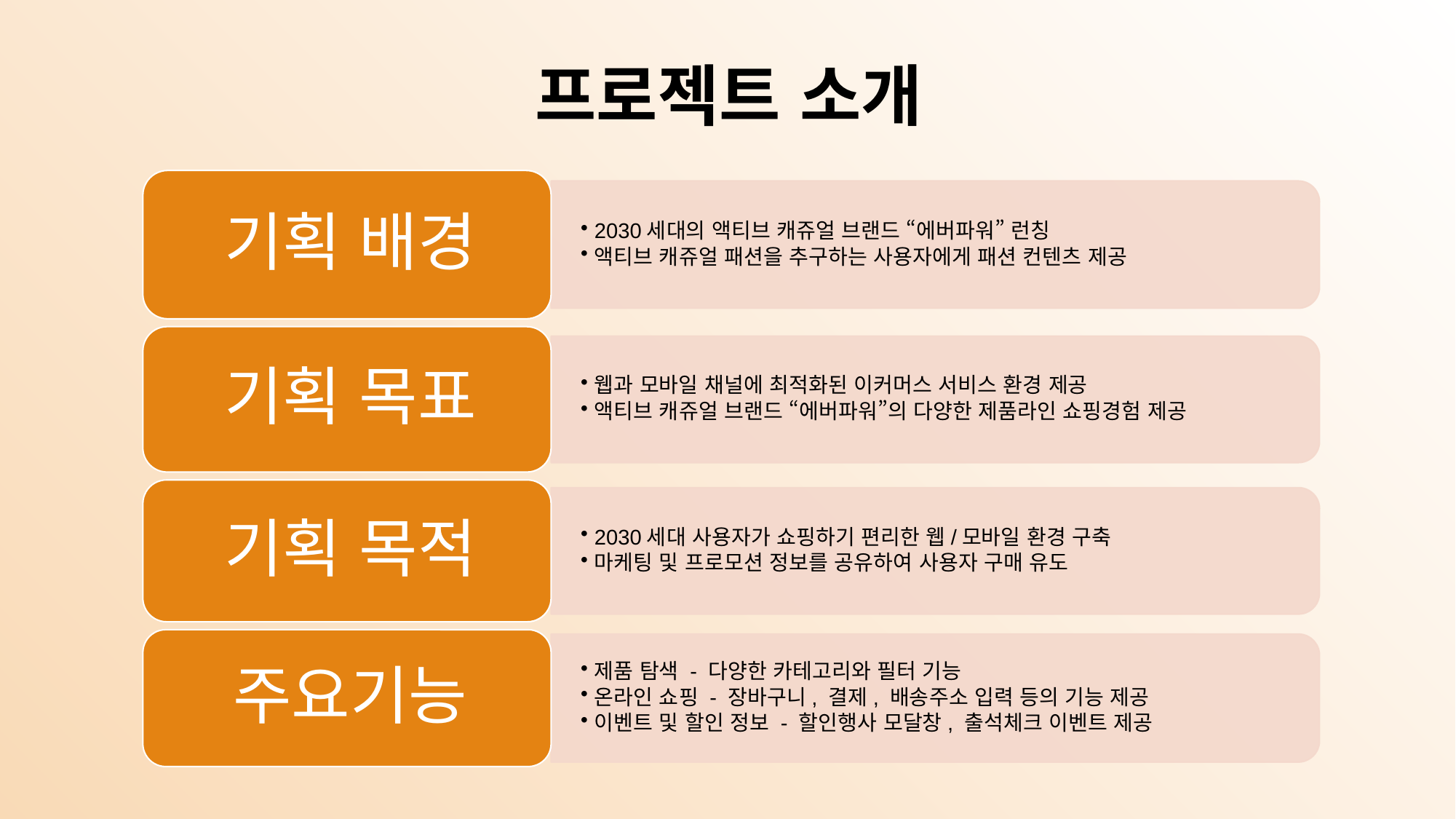

# 프로젝트 소개
2030세대의 액티브 캐쥬얼 브랜드 “에버파워” 런칭
액티브 캐쥬얼 패션을 추구하는 사용자에게 패션 컨텐츠 제공
기획 배경
웹과 모바일 채널에 최적화된 이커머스 서비스 환경 제공
액티브 캐쥬얼 브랜드 “에버파워”의 다양한 제품라인 쇼핑경험 제공
기획 목표
2030세대 사용자가 쇼핑하기 편리한 웹/모바일 환경 구축
마케팅 및 프로모션 정보를 공유하여 사용자 구매 유도
기획 목적
제품 탐색 - 다양한 카테고리와 필터 기능
온라인 쇼핑 - 장바구니, 결제, 배송주소 입력 등의 기능 제공
이벤트 및 할인 정보 - 할인행사 모달창, 출석체크 이벤트 제공
주요기능